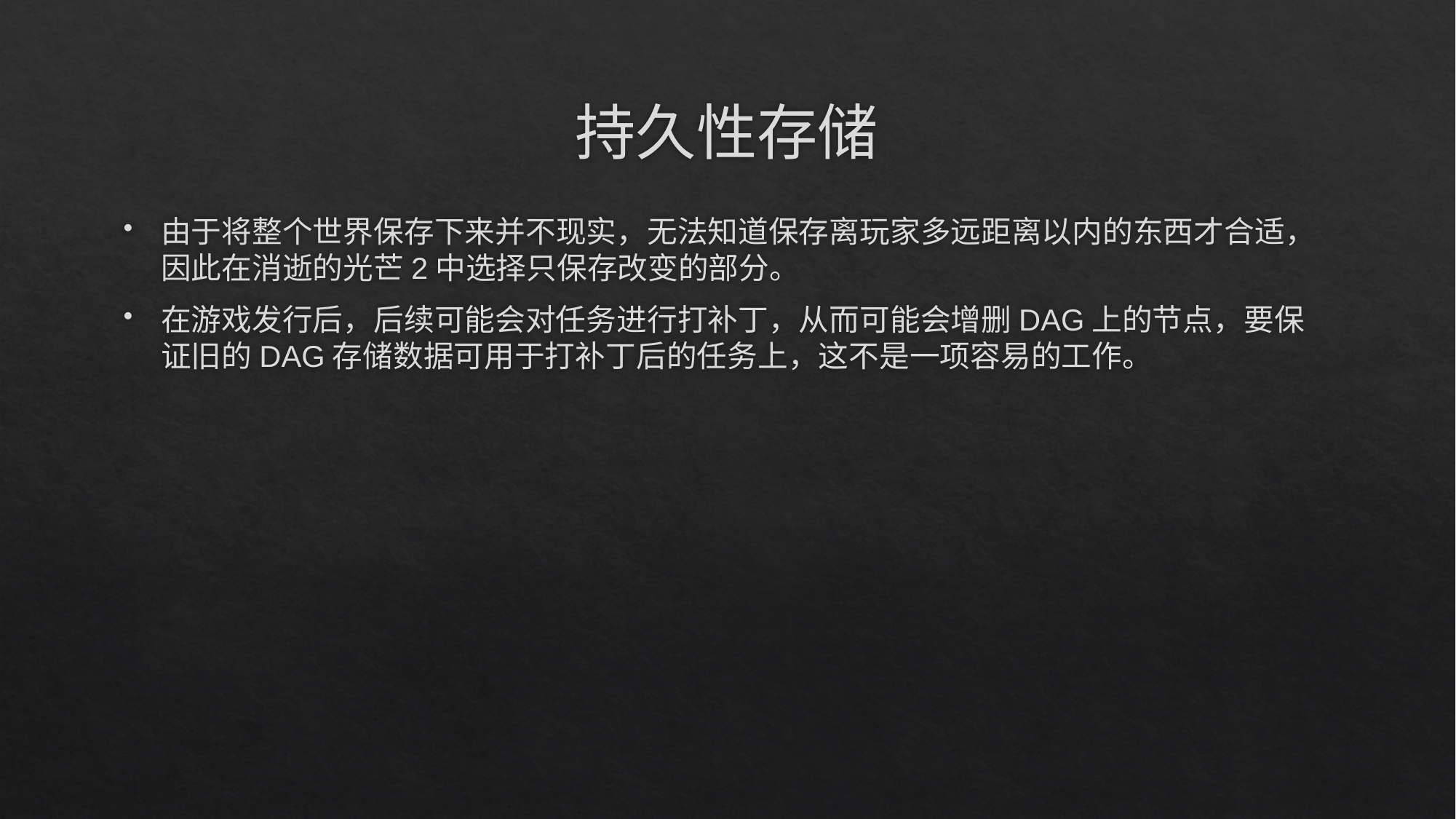

# 持久性存储
由于将整个世界保存下来并不现实，无法知道保存离玩家多远距离以内的东西才合适，因此在消逝的光芒2中选择只保存改变的部分。
在游戏发行后，后续可能会对任务进行打补丁，从而可能会增删DAG上的节点，要保证旧的DAG存储数据可用于打补丁后的任务上，这不是一项容易的工作。